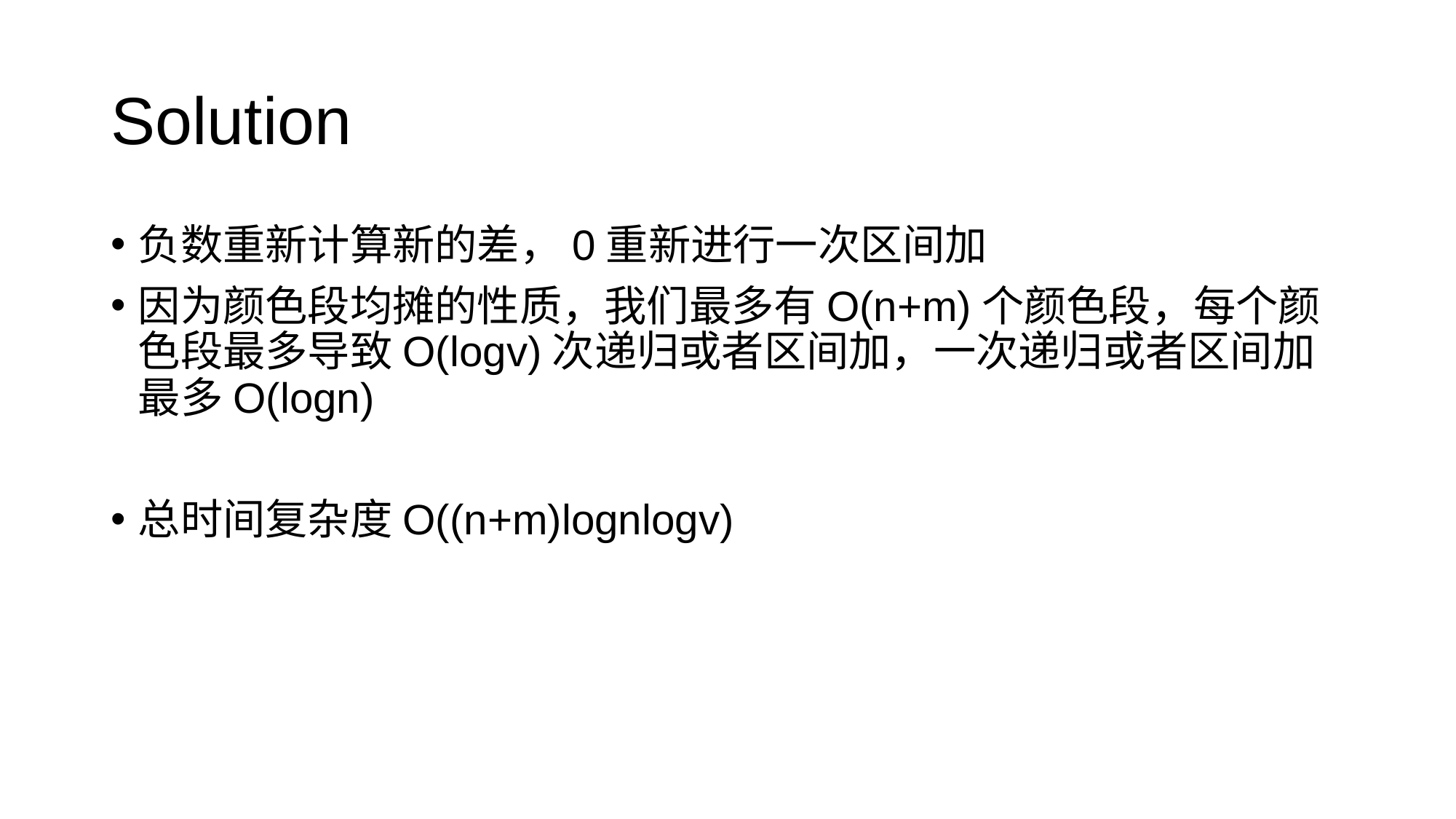

# Solution
负数重新计算新的差，0重新进行一次区间加
因为颜色段均摊的性质，我们最多有O(n+m)个颜色段，每个颜色段最多导致O(logv)次递归或者区间加，一次递归或者区间加最多O(logn)

总时间复杂度O((n+m)lognlogv)